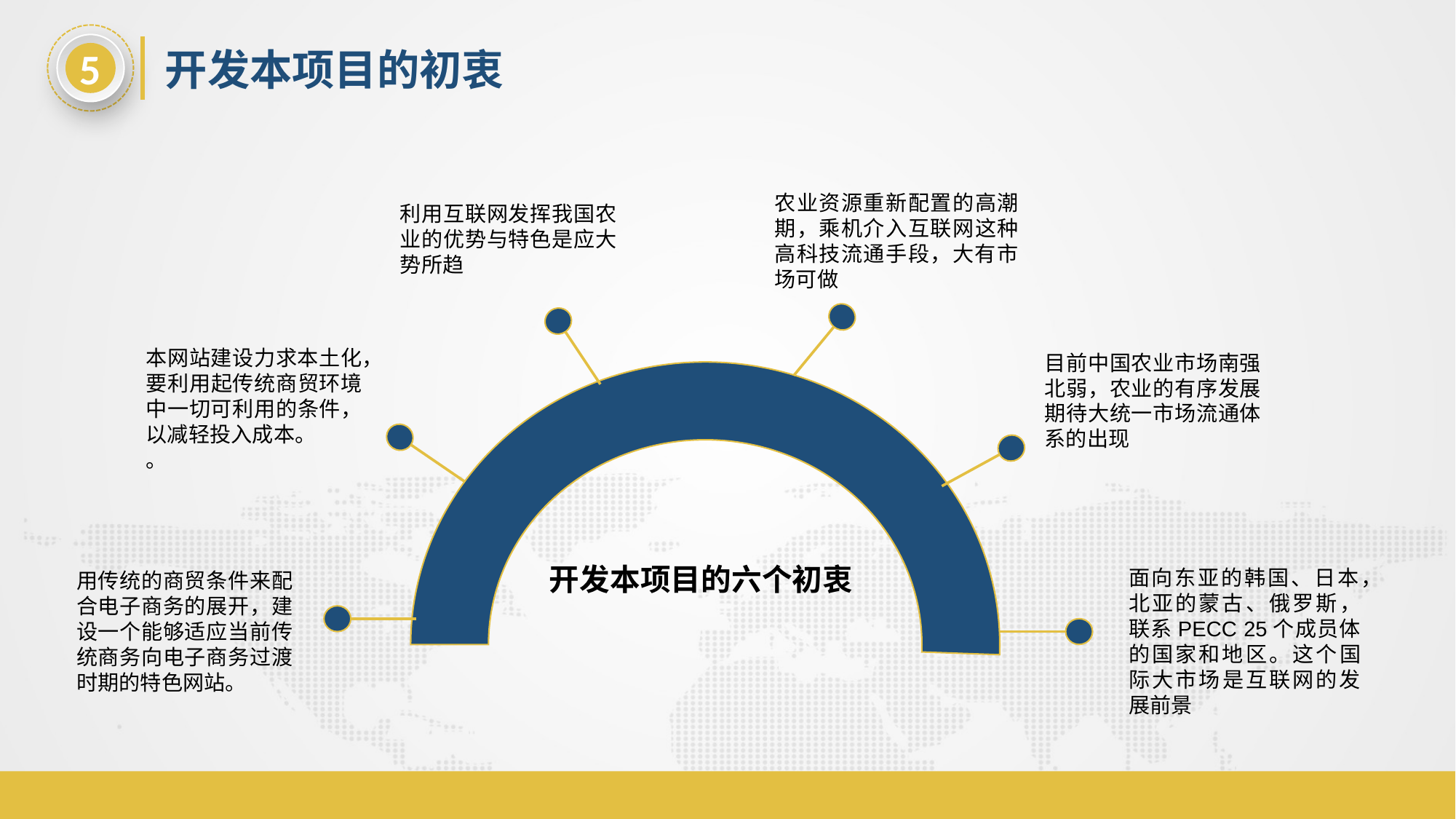

5

开发本项目的初衷
农业资源重新配置的高潮期，乘机介入互联网这种高科技流通手段，大有市场可做
利用互联网发挥我国农业的优势与特色是应大势所趋

本网站建设力求本土化，要利用起传统商贸环境中一切可利用的条件，以减轻投入成本。
。
目前中国农业市场南强北弱，农业的有序发展期待大统一市场流通体系的出现
开发本项目的六个初衷
面向东亚的韩国、日本，北亚的蒙古、俄罗斯，联系PECC 25个成员体的国家和地区。这个国际大市场是互联网的发展前景
用传统的商贸条件来配合电子商务的展开，建设一个能够适应当前传统商务向电子商务过渡时期的特色网站。